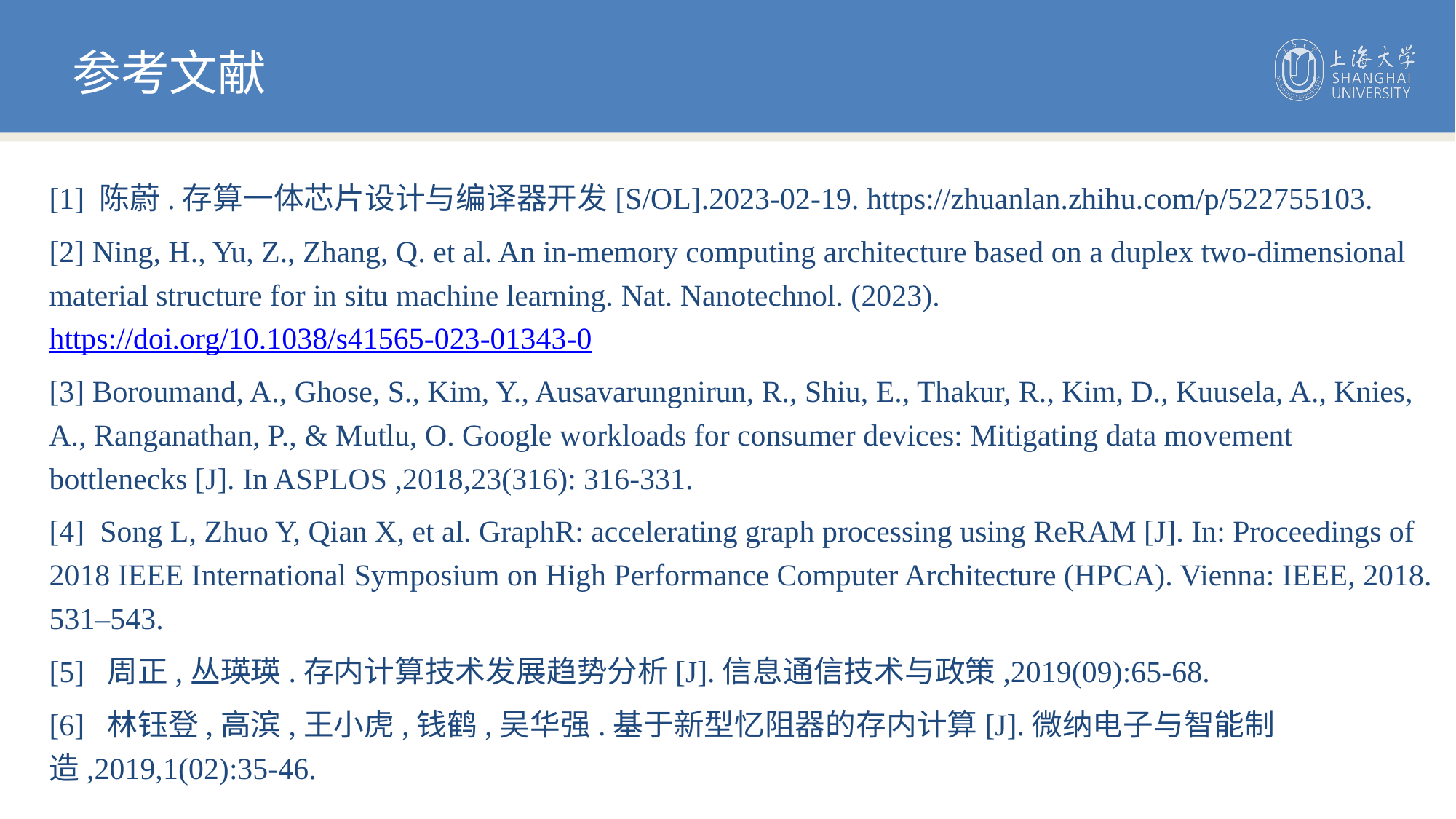

参考文献
[1] 陈蔚.存算一体芯片设计与编译器开发[S/OL].2023-02-19. https://zhuanlan.zhihu.com/p/522755103.
[2] Ning, H., Yu, Z., Zhang, Q. et al. An in-memory computing architecture based on a duplex two-dimensional material structure for in situ machine learning. Nat. Nanotechnol. (2023). https://doi.org/10.1038/s41565-023-01343-0
[3] Boroumand, A., Ghose, S., Kim, Y., Ausavarungnirun, R., Shiu, E., Thakur, R., Kim, D., Kuusela, A., Knies, A., Ranganathan, P., & Mutlu, O. Google workloads for consumer devices: Mitigating data movement bottlenecks [J]. In ASPLOS ,2018,23(316): 316-331.
[4]  Song L, Zhuo Y, Qian X, et al. GraphR: accelerating graph processing using ReRAM [J]. In: Proceedings of 2018 IEEE International Symposium on High Performance Computer Architecture (HPCA). Vienna: IEEE, 2018. 531–543.
[5]  周正,丛瑛瑛.存内计算技术发展趋势分析[J].信息通信技术与政策,2019(09):65-68.
[6]  林钰登,高滨,王小虎,钱鹤,吴华强.基于新型忆阻器的存内计算[J].微纳电子与智能制造,2019,1(02):35-46.